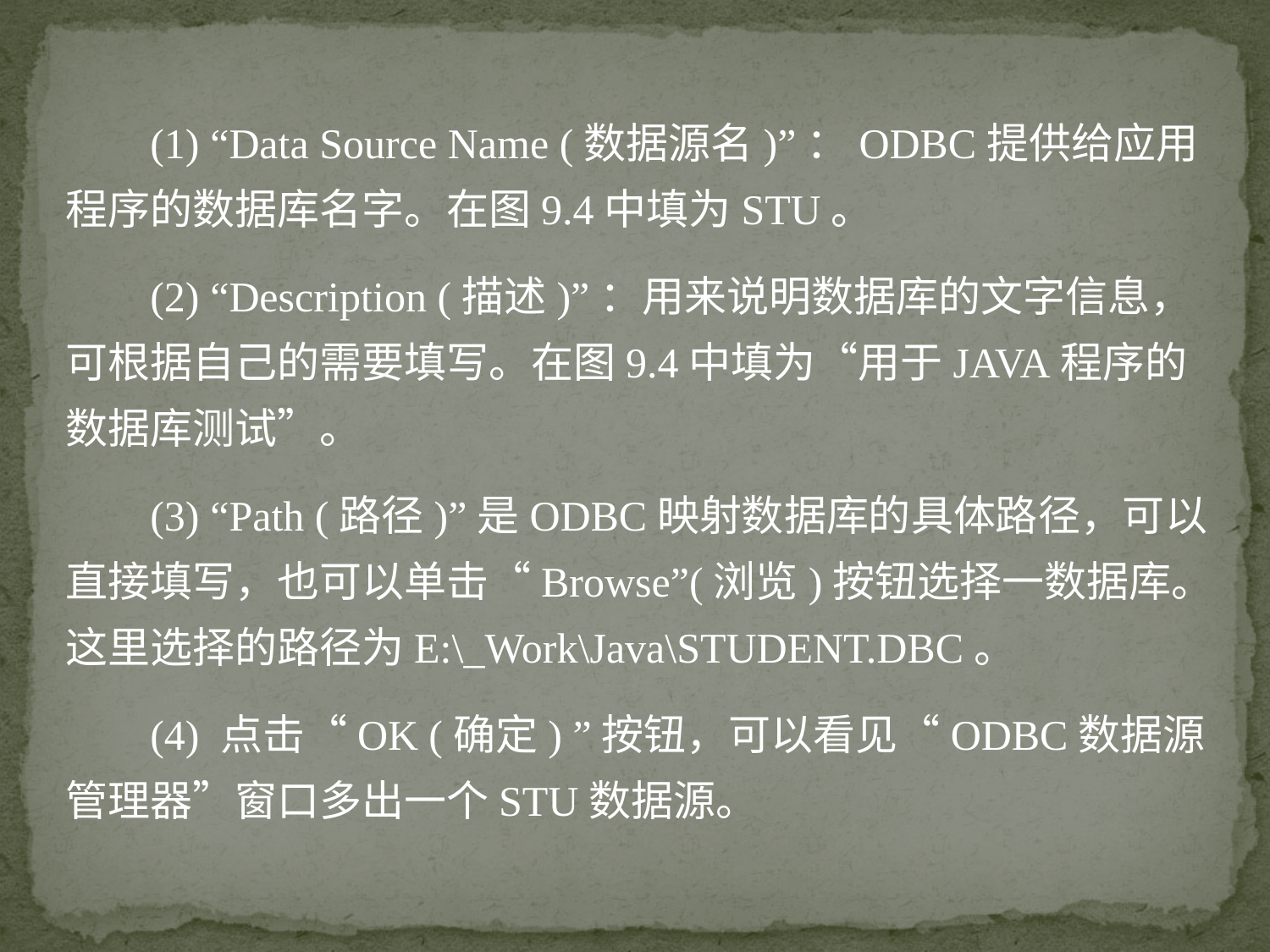

(1) “Data Source Name (数据源名)”：ODBC提供给应用程序的数据库名字。在图9.4中填为STU。
        (2) “Description (描述)”：用来说明数据库的文字信息，可根据自己的需要填写。在图9.4中填为“用于JAVA程序的数据库测试”。
        (3) “Path (路径)”是ODBC映射数据库的具体路径，可以直接填写，也可以单击“Browse”(浏览)按钮选择一数据库。这里选择的路径为E:\_Work\Java\STUDENT.DBC。
        (4) 点击“OK (确定) ”按钮，可以看见“ODBC数据源管理器”窗口多出一个STU数据源。